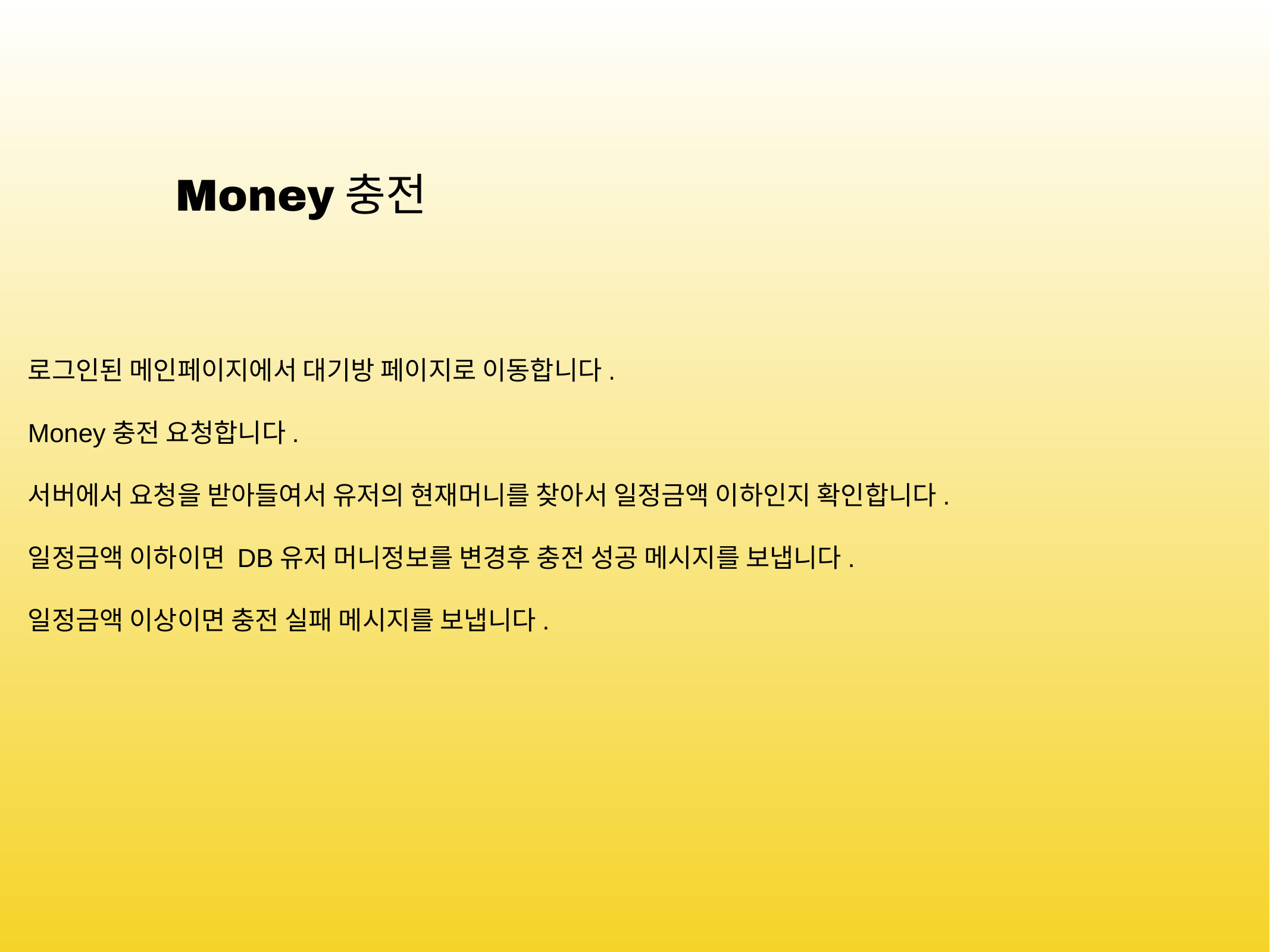

Money충전
로그인된 메인페이지에서 대기방 페이지로 이동합니다.

Money충전 요청합니다.

서버에서 요청을 받아들여서 유저의 현재머니를 찾아서 일정금액 이하인지 확인합니다.

일정금액 이하이면 DB유저 머니정보를 변경후 충전 성공 메시지를 보냅니다.

일정금액 이상이면 충전 실패 메시지를 보냅니다.